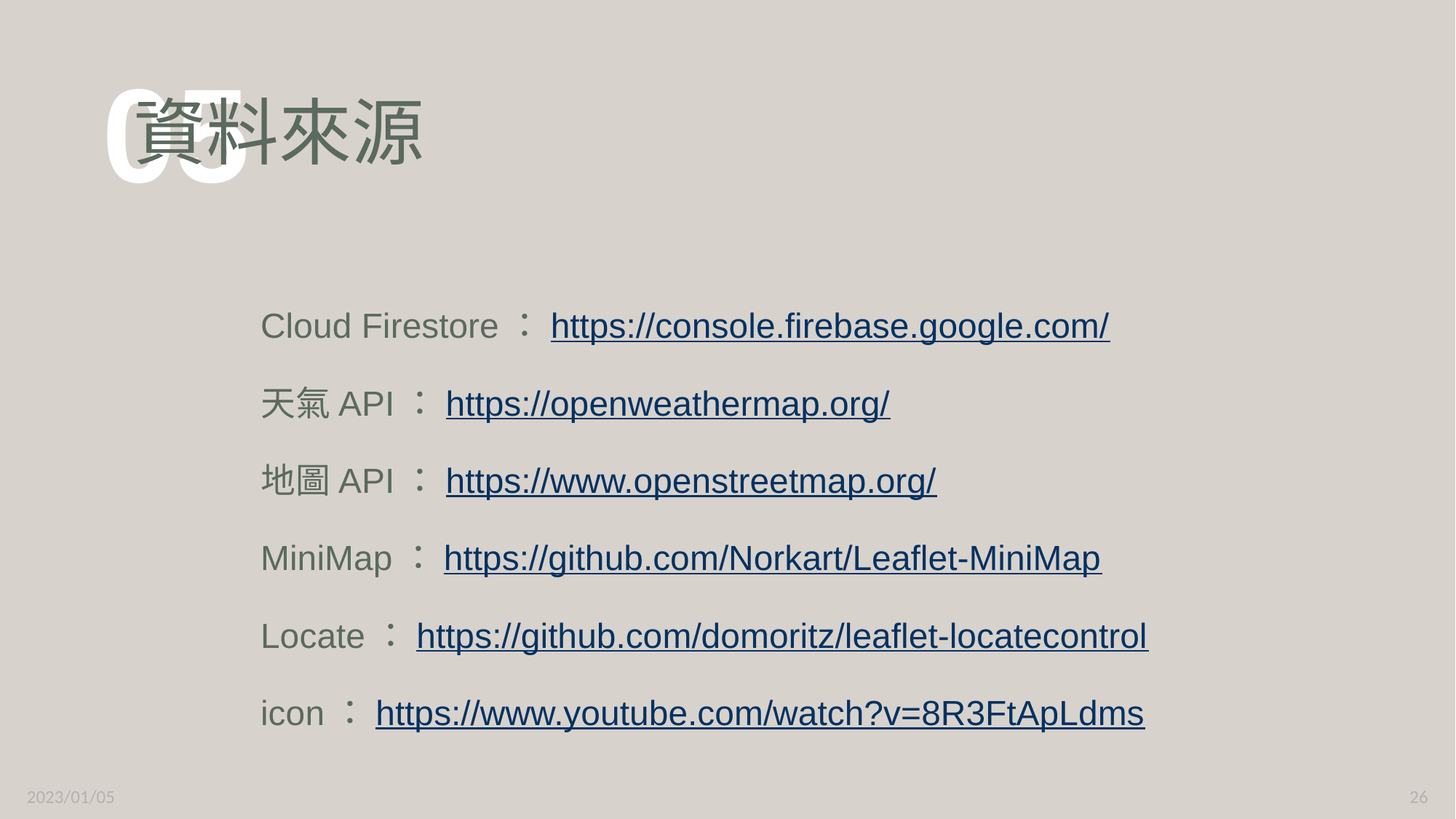

# 資料來源
05
Cloud Firestore：https://console.firebase.google.com/
天氣API：https://openweathermap.org/
地圖API：https://www.openstreetmap.org/
MiniMap：https://github.com/Norkart/Leaflet-MiniMap
Locate：https://github.com/domoritz/leaflet-locatecontrol
icon：https://www.youtube.com/watch?v=8R3FtApLdms

2023/01/05
26